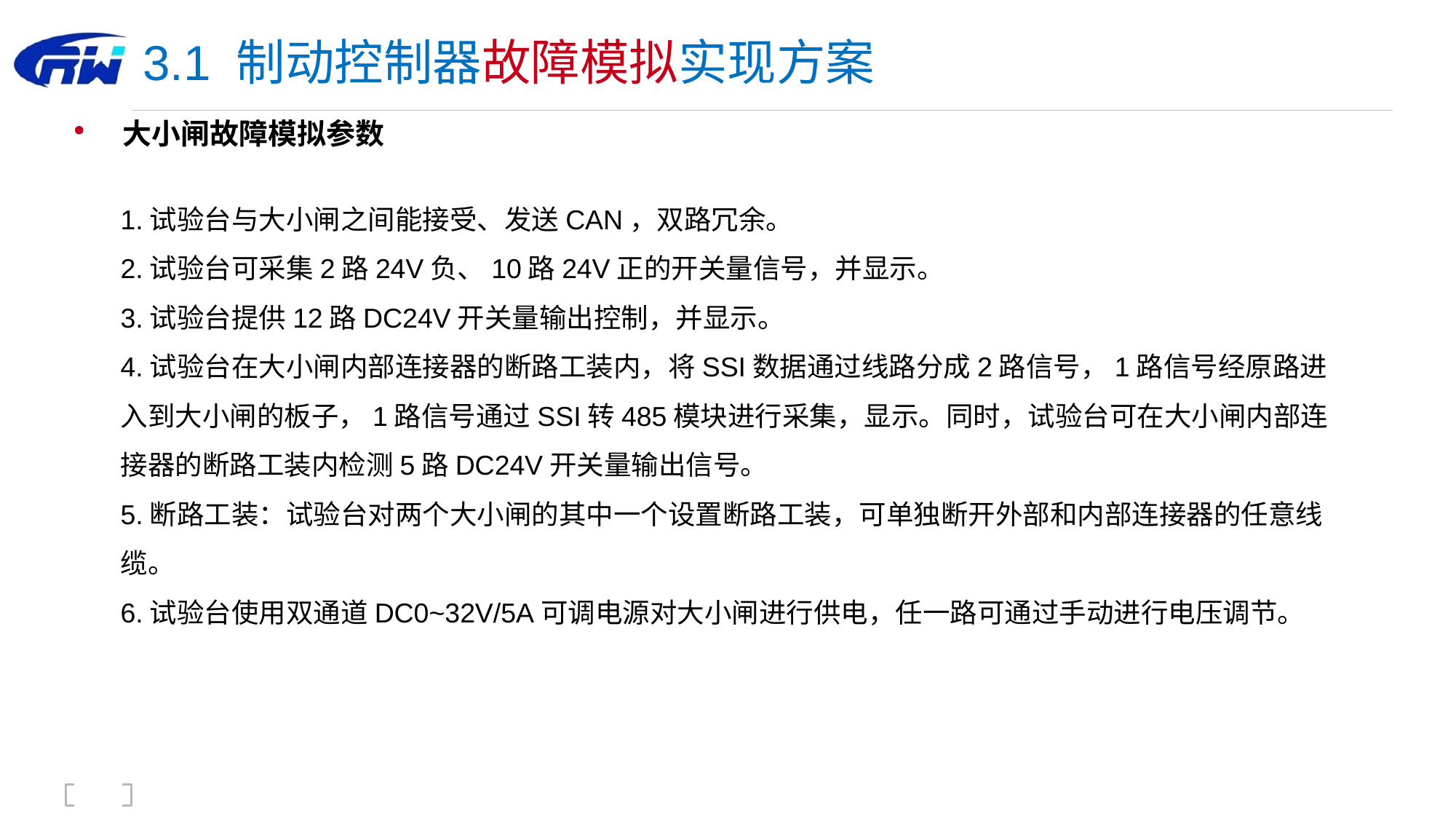

# 3.1 制动控制器故障模拟实现方案
大小闸故障模拟参数

1.试验台与大小闸之间能接受、发送CAN，双路冗余。
2.试验台可采集2路24V负、10路24V正的开关量信号，并显示。
3.试验台提供12路DC24V开关量输出控制，并显示。
4.试验台在大小闸内部连接器的断路工装内，将SSI数据通过线路分成2路信号，1路信号经原路进入到大小闸的板子，1路信号通过SSI转485模块进行采集，显示。同时，试验台可在大小闸内部连接器的断路工装内检测5路DC24V开关量输出信号。
5.断路工装：试验台对两个大小闸的其中一个设置断路工装，可单独断开外部和内部连接器的任意线缆。
6.试验台使用双通道DC0~32V/5A可调电源对大小闸进行供电，任一路可通过手动进行电压调节。
43